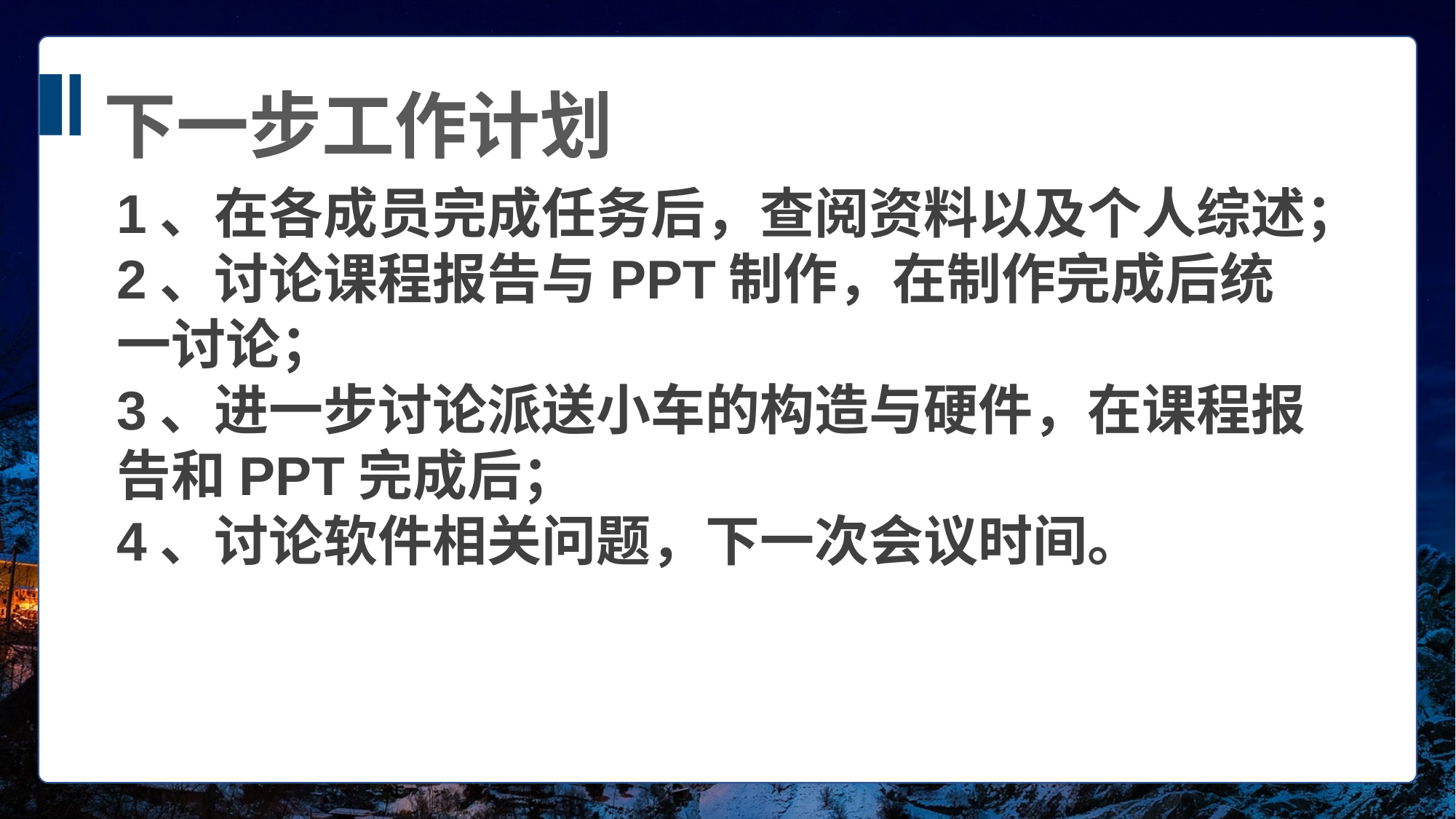

下一步工作计划
1、在各成员完成任务后，查阅资料以及个人综述；
2、讨论课程报告与PPT制作，在制作完成后统一讨论；
3、进一步讨论派送小车的构造与硬件，在课程报告和PPT完成后；
4、讨论软件相关问题，下一次会议时间。